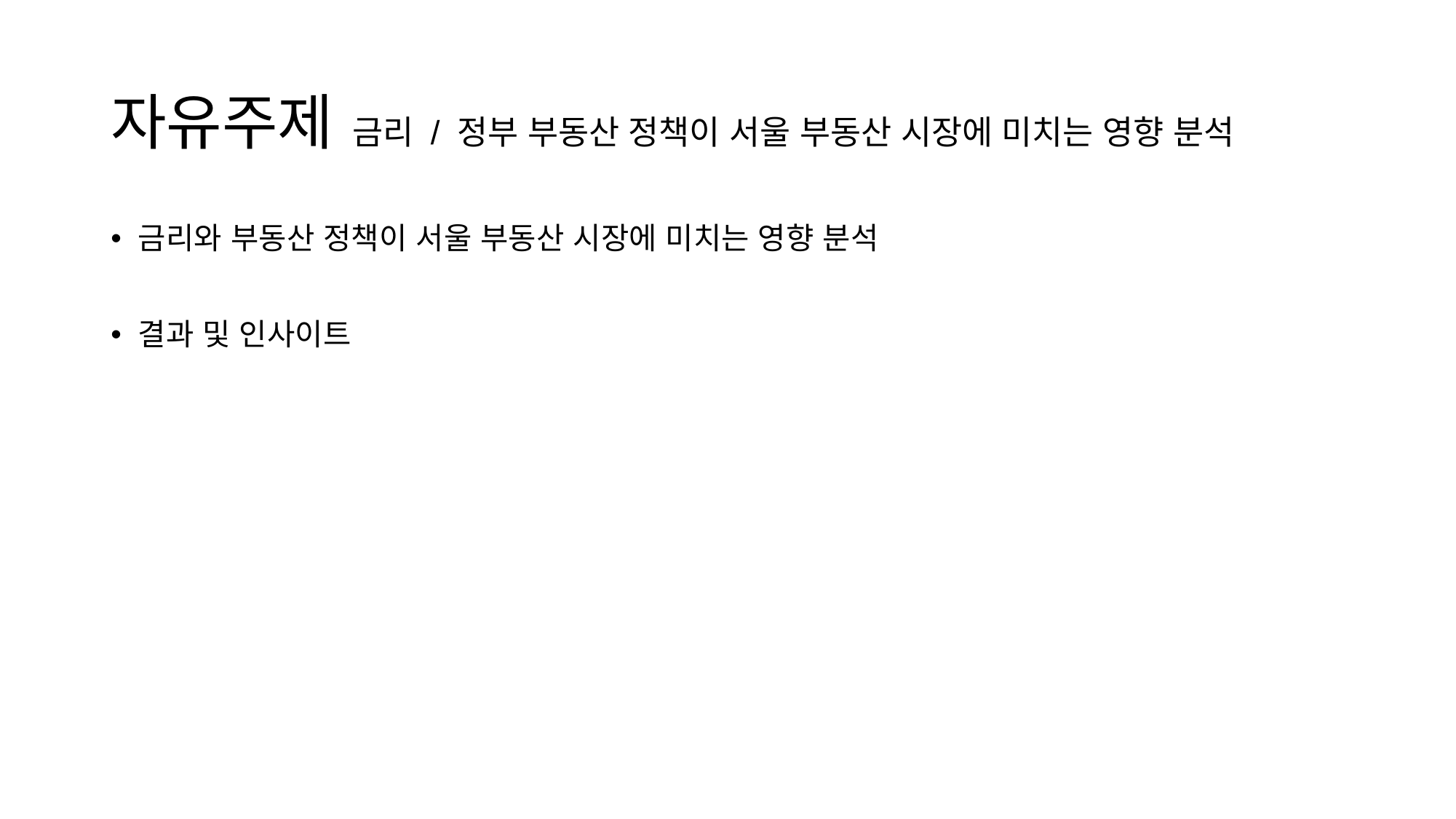

# 자유주제 금리 / 정부 부동산 정책이 서울 부동산 시장에 미치는 영향 분석
금리와 부동산 정책이 서울 부동산 시장에 미치는 영향 분석

결과 및 인사이트